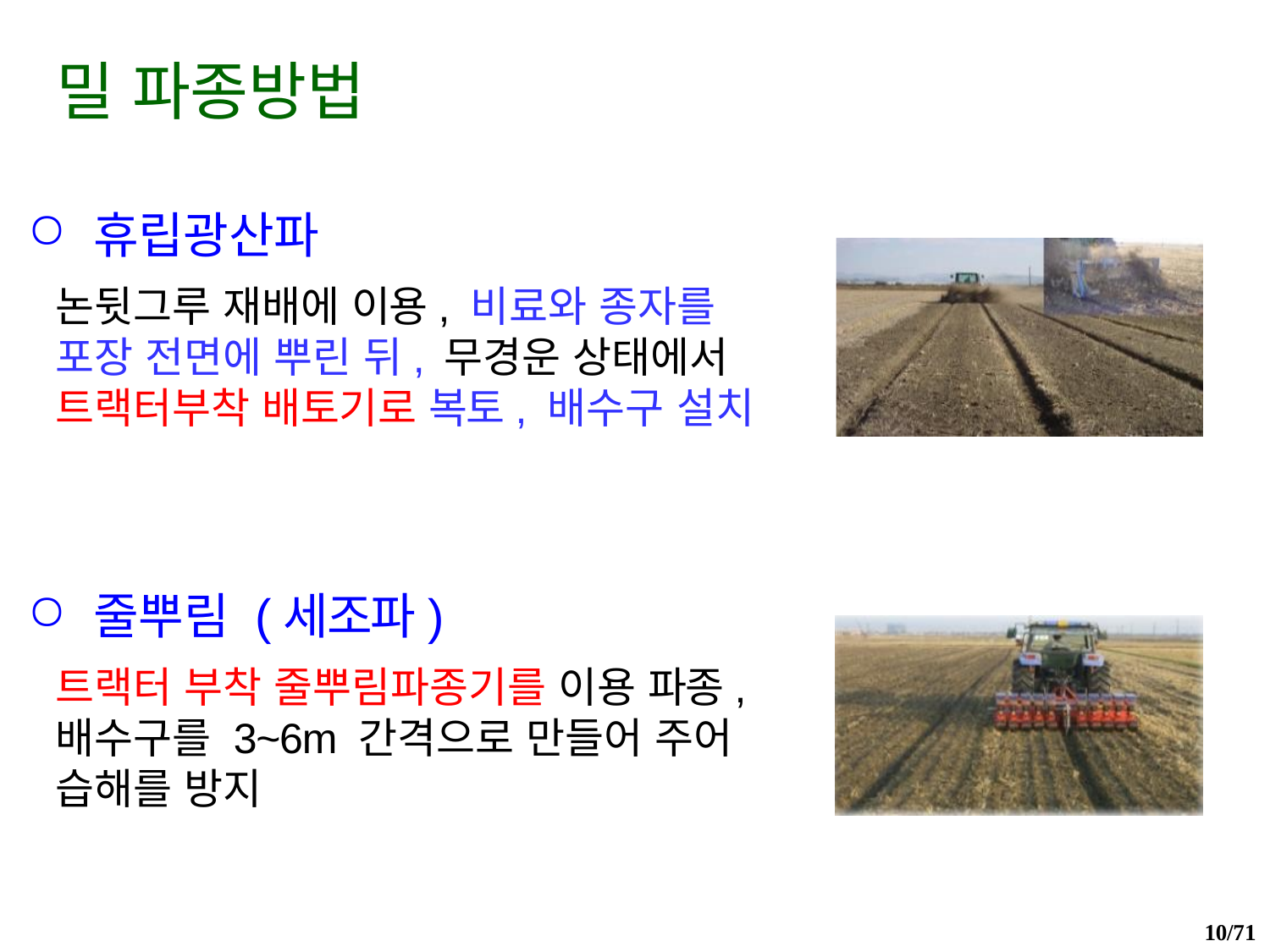

# 밀 파종방법
휴립광산파
논뒷그루 재배에 이용, 비료와 종자를  포장 전면에 뿌린 뒤, 무경운 상태에서  트랙터부착 배토기로 복토, 배수구 설치

줄뿌림 (세조파)
트랙터 부착 줄뿌림파종기를 이용 파종,  배수구를 3~6m 간격으로 만들어 주어  습해를 방지

10/71